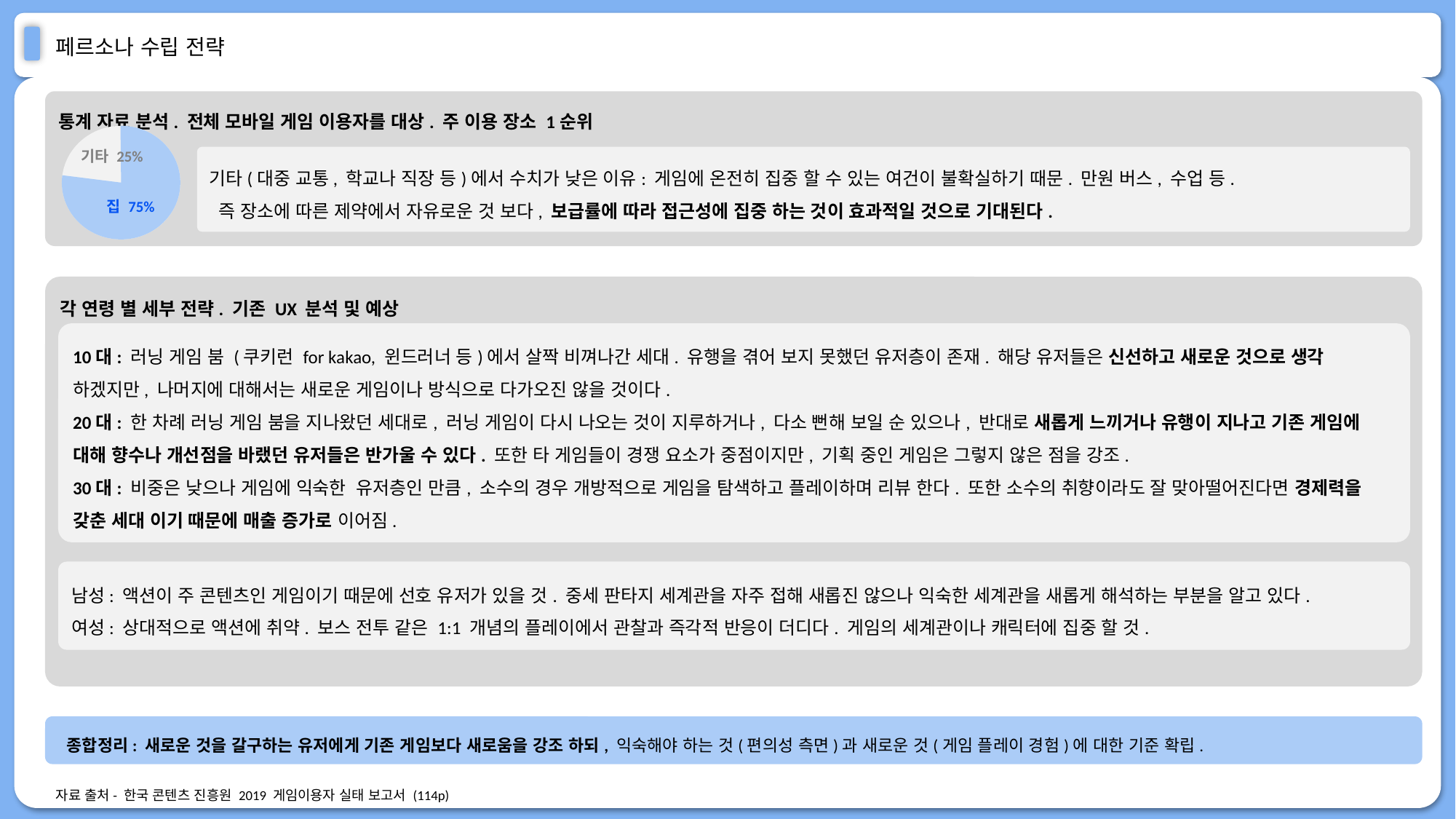

# 페르소나 수립 전략
통계 자료 분석. 전체 모바일 게임 이용자를 대상. 주 이용 장소 1순위
기타 25%

집 75%
기타(대중 교통, 학교나 직장 등)에서 수치가 낮은 이유: 게임에 온전히 집중 할 수 있는 여건이 불확실하기 때문. 만원 버스, 수업 등.
 즉 장소에 따른 제약에서 자유로운 것 보다, 보급률에 따라 접근성에 집중 하는 것이 효과적일 것으로 기대된다.
각 연령 별 세부 전략. 기존 UX 분석 및 예상
10대: 러닝 게임 붐 (쿠키런 for kakao, 윈드러너 등)에서 살짝 비껴나간 세대. 유행을 겪어 보지 못했던 유저층이 존재. 해당 유저들은 신선하고 새로운 것으로 생각 하겠지만, 나머지에 대해서는 새로운 게임이나 방식으로 다가오진 않을 것이다.
20대: 한 차례 러닝 게임 붐을 지나왔던 세대로, 러닝 게임이 다시 나오는 것이 지루하거나, 다소 뻔해 보일 순 있으나, 반대로 새롭게 느끼거나 유행이 지나고 기존 게임에 대해 향수나 개선점을 바랬던 유저들은 반가울 수 있다. 또한 타 게임들이 경쟁 요소가 중점이지만, 기획 중인 게임은 그렇지 않은 점을 강조.
30대: 비중은 낮으나 게임에 익숙한  유저층인 만큼, 소수의 경우 개방적으로 게임을 탐색하고 플레이하며 리뷰 한다. 또한 소수의 취향이라도 잘 맞아떨어진다면 경제력을 갖춘 세대 이기 때문에 매출 증가로 이어짐.
남성: 액션이 주 콘텐츠인 게임이기 때문에 선호 유저가 있을 것. 중세 판타지 세계관을 자주 접해 새롭진 않으나 익숙한 세계관을 새롭게 해석하는 부분을 알고 있다.
여성: 상대적으로 액션에 취약. 보스 전투 같은 1:1 개념의 플레이에서 관찰과 즉각적 반응이 더디다. 게임의 세계관이나 캐릭터에 집중 할 것.
 종합정리: 새로운 것을 갈구하는 유저에게 기존 게임보다 새로움을 강조 하되, 익숙해야 하는 것(편의성 측면)과 새로운 것(게임 플레이 경험)에 대한 기준 확립.
자료 출처- 한국 콘텐츠 진흥원 2019 게임이용자 실태 보고서 (114p)